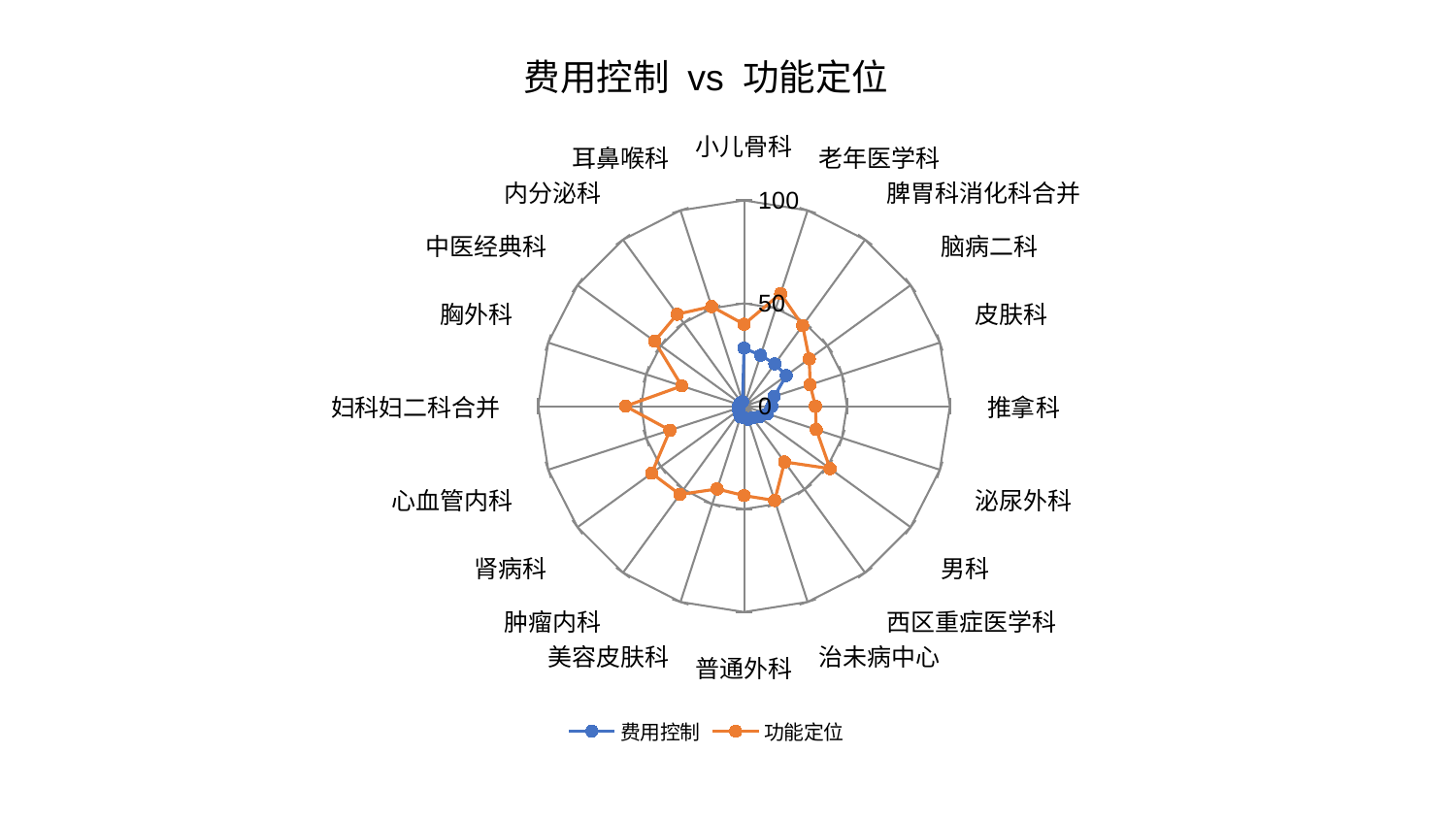

### Chart: 费用控制 vs 功能定位

| Category | 费用控制 | 功能定位 |
|---|---|---|
| 小儿骨科 | 28.197572456067583 | 39.809073056288035 |
| 老年医学科 | 26.03277206019832 | 57.5005130173569 |
| 脾胃科消化科合并 | 25.426491287710512 | 48.41461960342855 |
| 脑病二科 | 25.35780963024862 | 39.16742378733203 |
| 皮肤科 | 15.457652989937348 | 33.77255610696034 |
| 推拿科 | 13.532443336690449 | 34.6626632078164 |
| 泌尿外科 | 11.848782666878709 | 36.9044324219037 |
| 男科 | 8.93918864058355 | 51.662744572876285 |
| 西区重症医学科 | 7.010120564635973 | 33.51225920558516 |
| 治未病中心 | 6.695237095752467 | 48.183597635199654 |
| 普通外科 | 5.706673233401345 | 43.43608852238782 |
| 美容皮肤科 | 5.470920110331017 | 42.30256601903069 |
| 肿瘤内科 | 4.026048152583662 | 53.02735859274447 |
| 肾病科 | 3.199805297924142 | 55.49157474396059 |
| 心血管内科 | 3.0847262724355113 | 37.838423528648356 |
| 妇科妇二科合并 | 2.594484694066363 | 57.56633934828086 |
| 胸外科 | 2.4297081270369176 | 31.798131350446162 |
| 中医经典科 | 2.3104643943530077 | 53.74037285905126 |
| 内分泌科 | 2.2688559710515355 | 55.24918385065608 |
| 耳鼻喉科 | 2.254768194126356 | 50.94171348380895 |
26